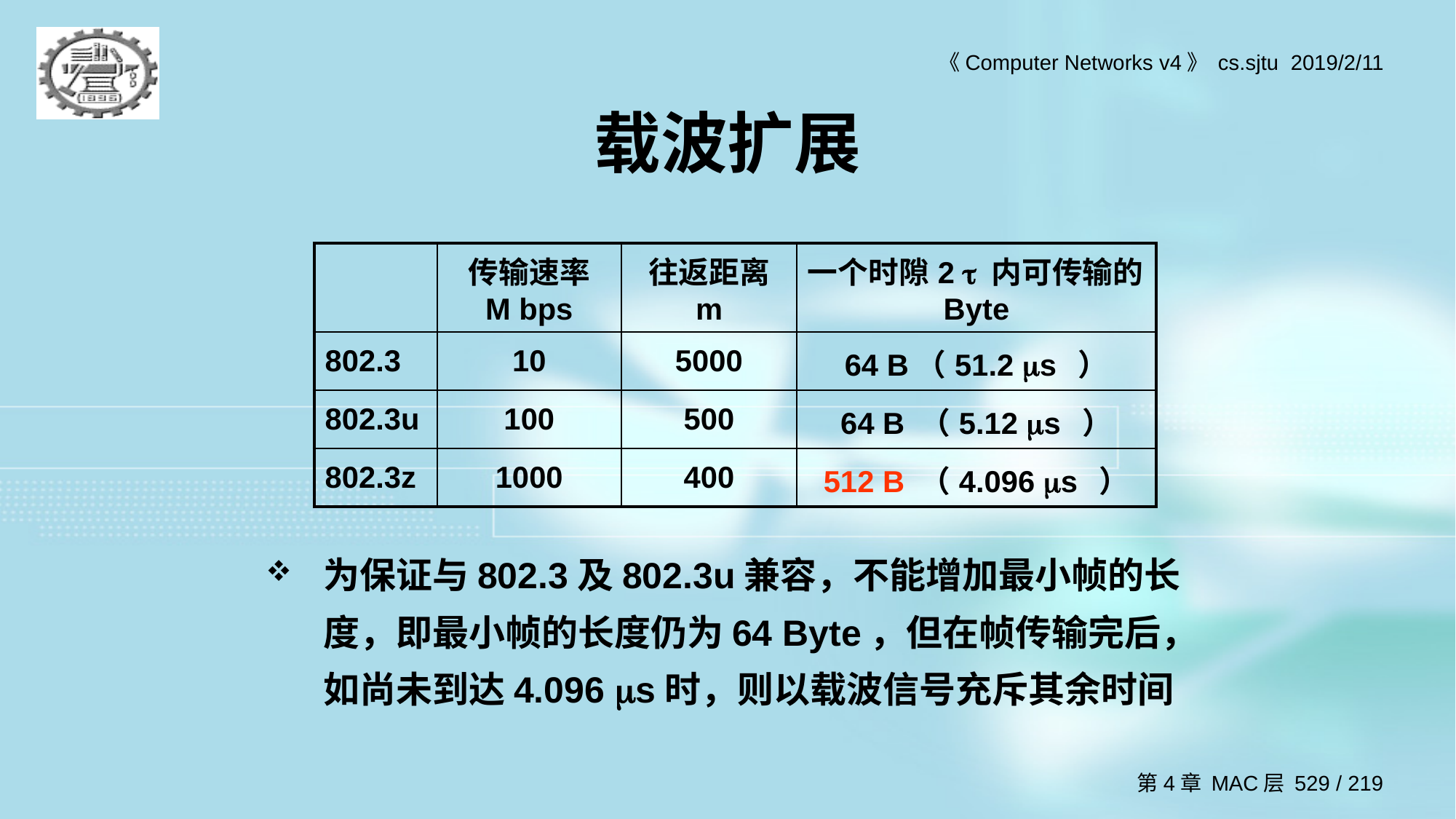

# 载波扩展
|  | 传输速率 M bps | 往返距离 m | 一个时隙2 τ 内可传输的Byte |
| --- | --- | --- | --- |
| 802.3 | 10 | 5000 | 64 B（51.2 μs ） |
| 802.3u | 100 | 500 | 64 B （5.12 μs ） |
| 802.3z | 1000 | 400 | 512 B （4.096 μs ） |
为保证与802.3及802.3u兼容，不能增加最小帧的长度，即最小帧的长度仍为64 Byte，但在帧传输完后，如尚未到达4.096 μs时，则以载波信号充斥其余时间